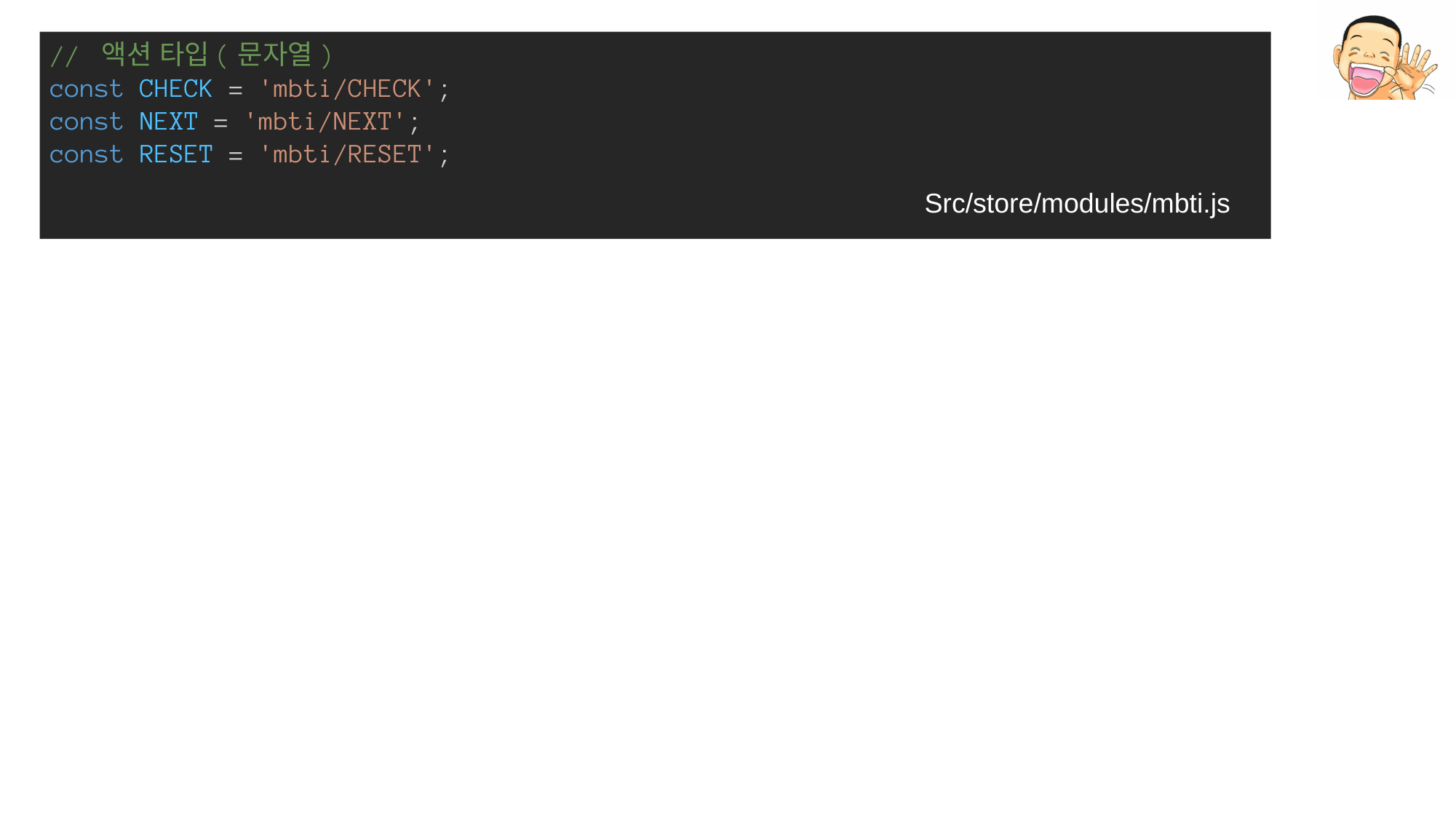

// 액션 타입(문자열)
const CHECK = 'mbti/CHECK';
const NEXT = 'mbti/NEXT';
const RESET = 'mbti/RESET';

Src/store/modules/mbti.js